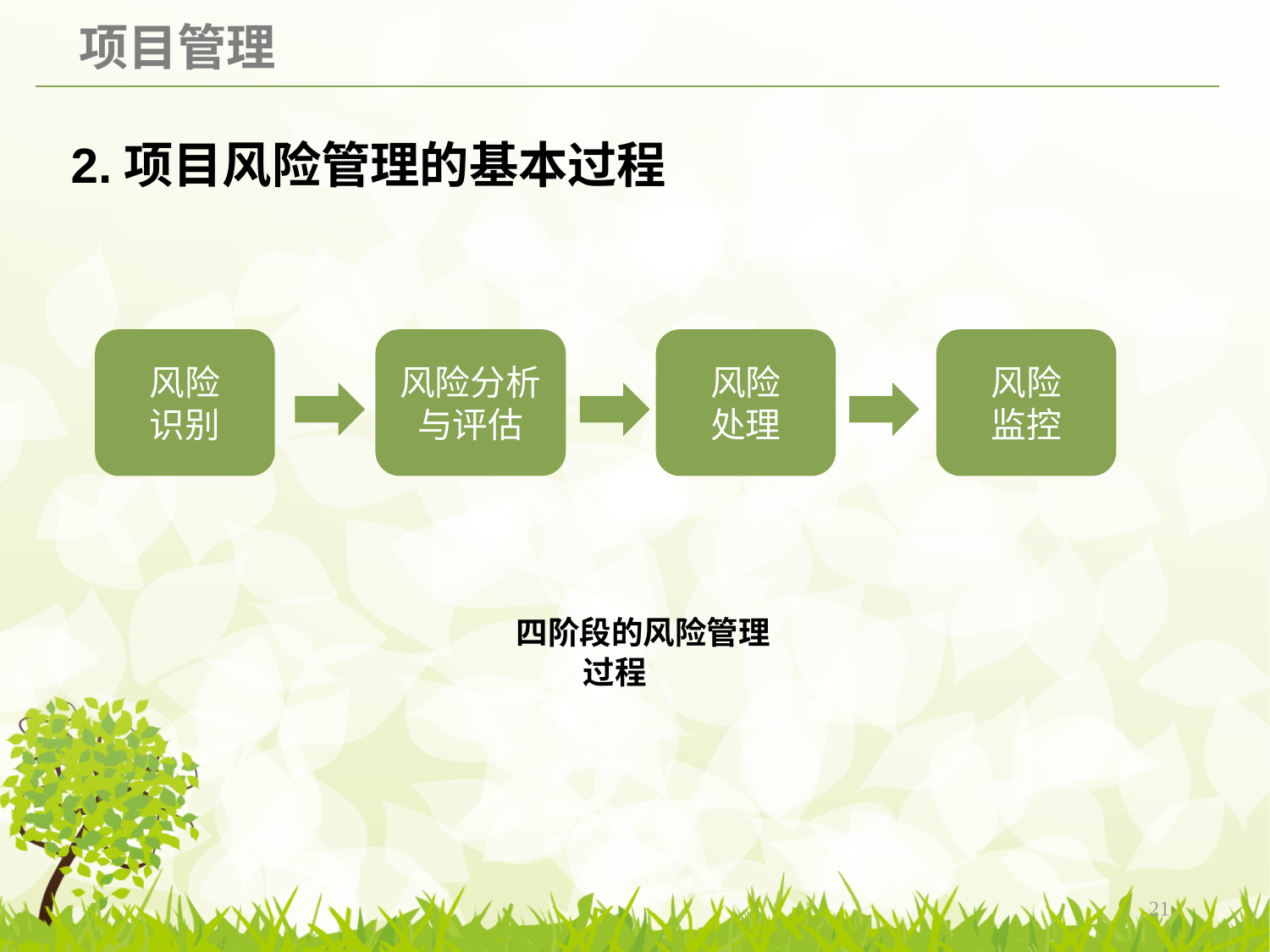

# 2.项目风险管理的基本过程
风险
识别
风险分析
与评估
风险
处理
风险
监控

 四阶段的风险管理过程
21